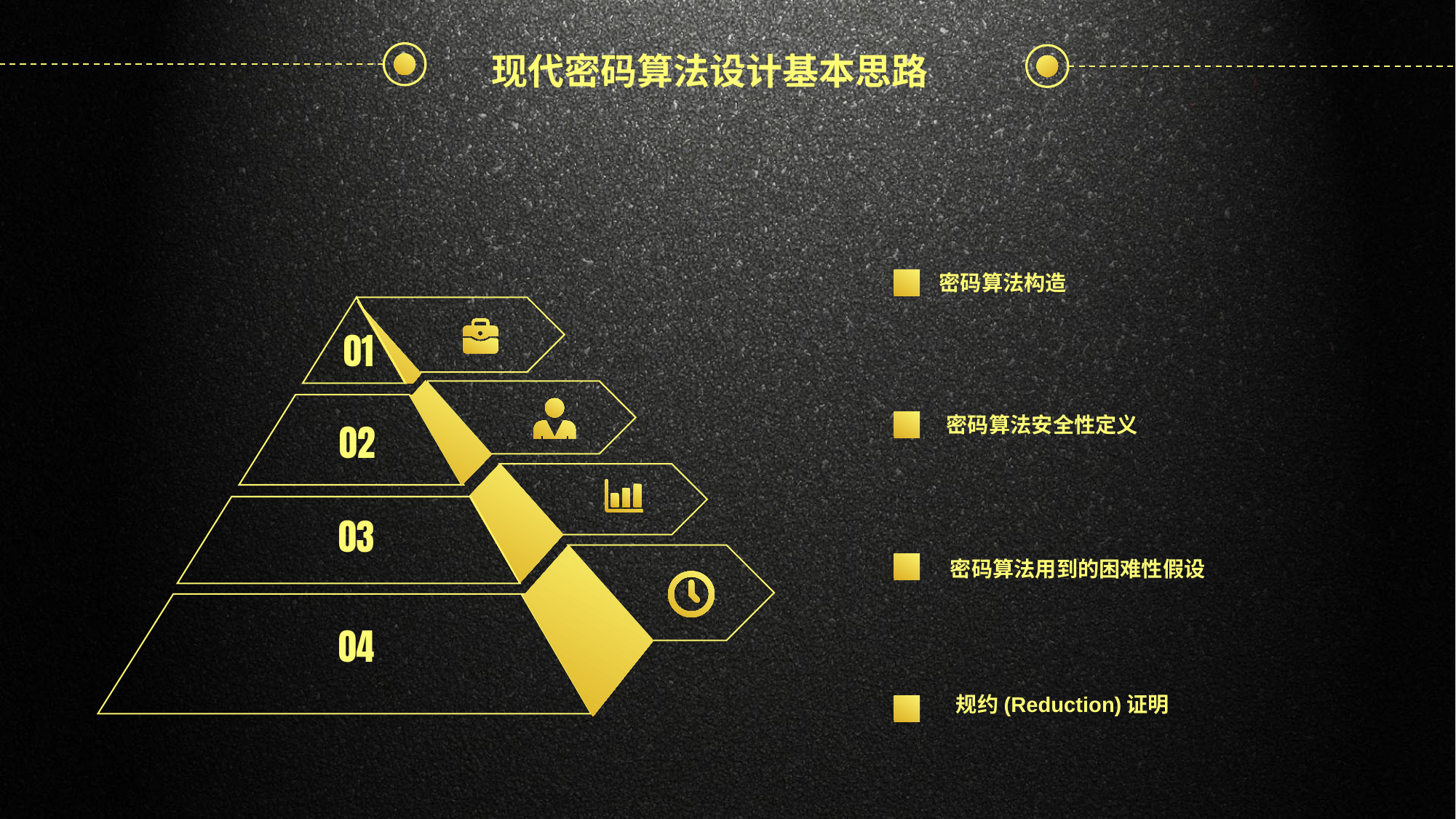

现代密码算法设计基本思路

密码算法构造

01

02
密码算法安全性定义

03

04
密码算法用到的困难性假设

规约(Reduction)证明